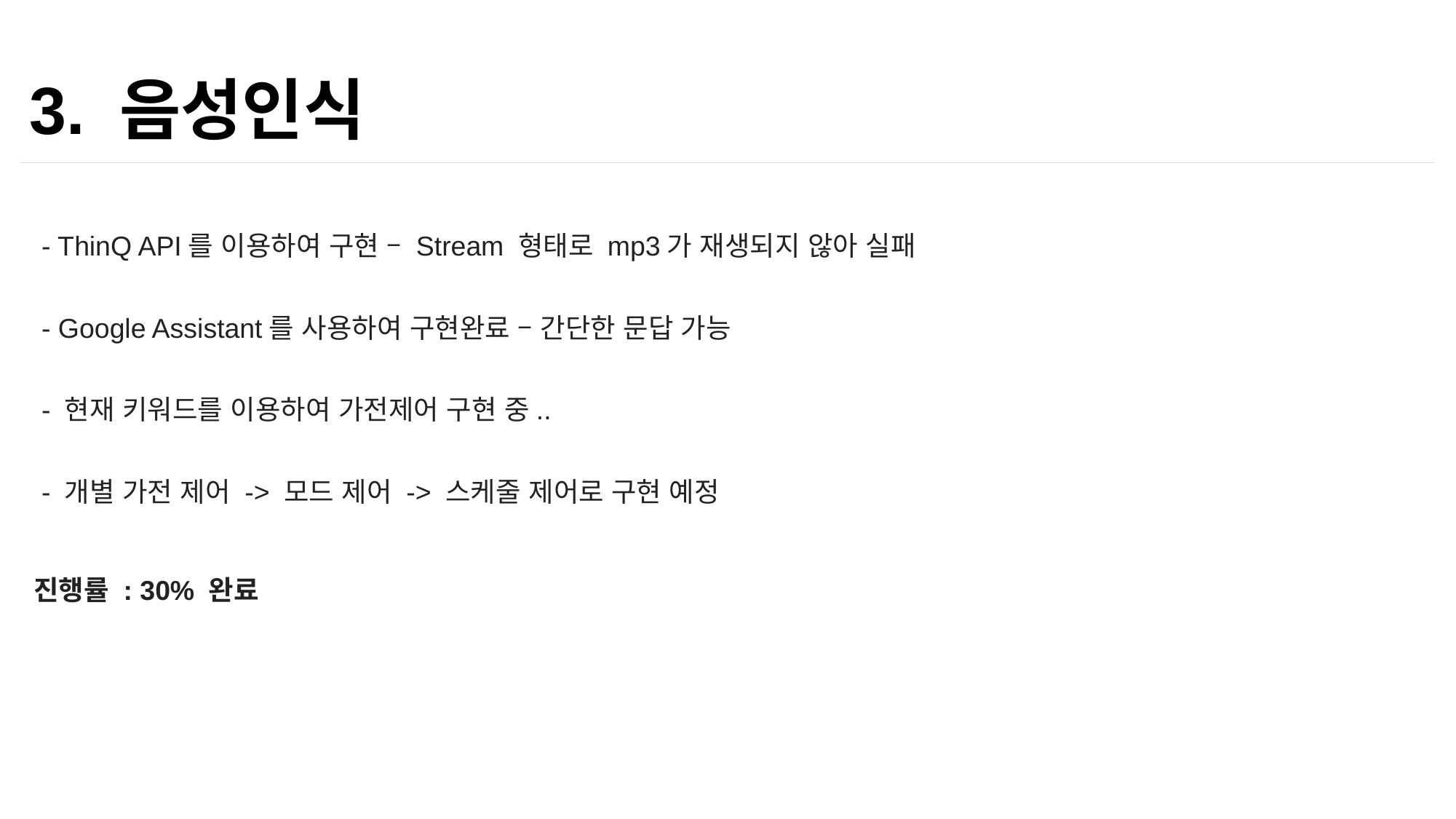

3. 음성인식

 - ThinQ API를 이용하여 구현 – Stream 형태로 mp3가 재생되지 않아 실패
 - Google Assistant를 사용하여 구현완료 – 간단한 문답 가능
 - 현재 키워드를 이용하여 가전제어 구현 중..
 - 개별 가전 제어 -> 모드 제어 -> 스케줄 제어로 구현 예정

진행률 : 30% 완료